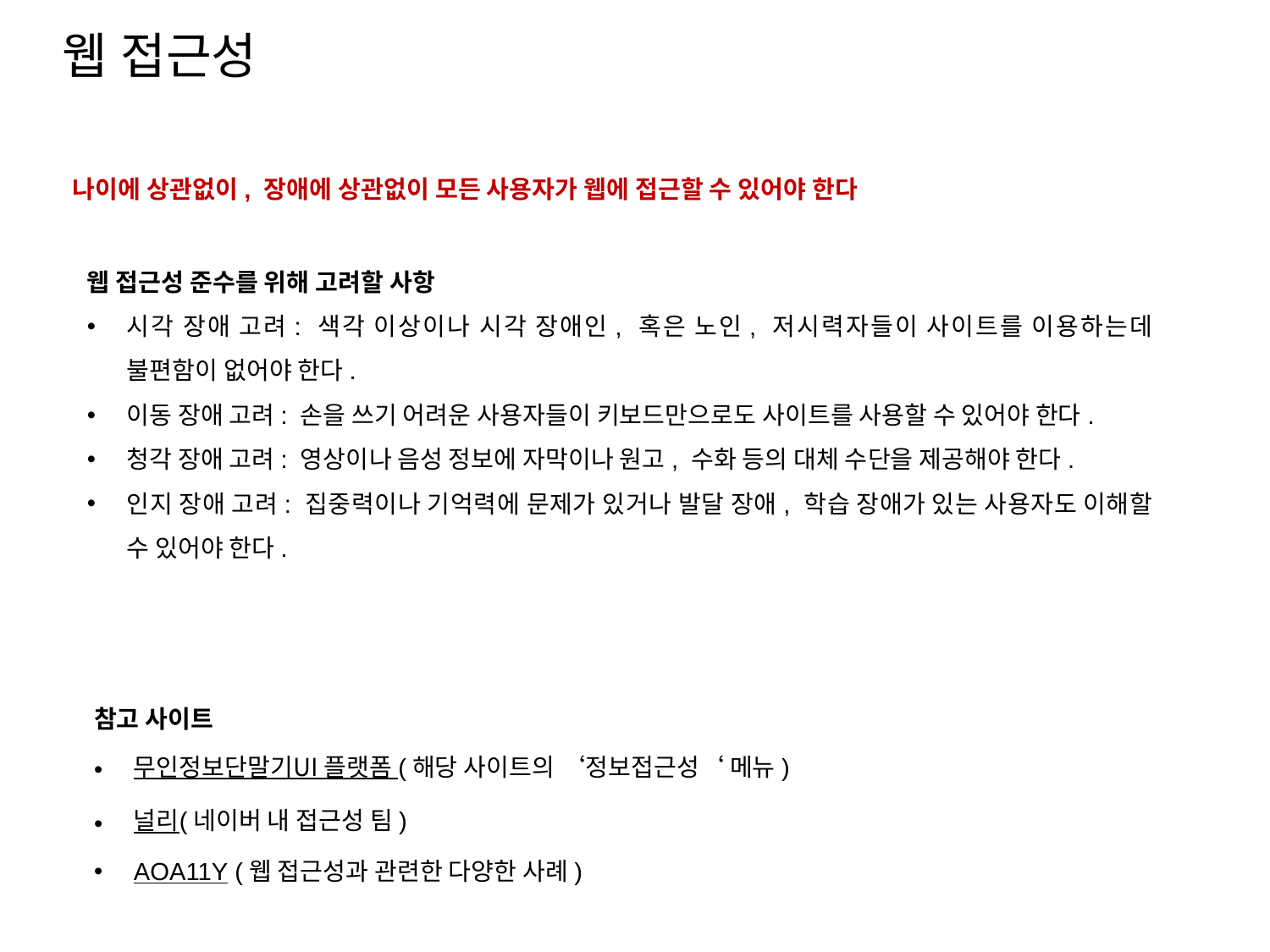

# 웹 접근성
나이에 상관없이, 장애에 상관없이 모든 사용자가 웹에 접근할 수 있어야 한다
웹 접근성 준수를 위해 고려할 사항
시각 장애 고려: 색각 이상이나 시각 장애인, 혹은 노인, 저시력자들이 사이트를 이용하는데 불편함이 없어야 한다.
이동 장애 고려: 손을 쓰기 어려운 사용자들이 키보드만으로도 사이트를 사용할 수 있어야 한다.
청각 장애 고려: 영상이나 음성 정보에 자막이나 원고, 수화 등의 대체 수단을 제공해야 한다.
인지 장애 고려: 집중력이나 기억력에 문제가 있거나 발달 장애, 학습 장애가 있는 사용자도 이해할 수 있어야 한다.
참고 사이트
무인정보단말기UI 플랫폼 (해당 사이트의 ‘정보접근성‘ 메뉴)
널리(네이버 내 접근성 팀)
AOA11Y (웹 접근성과 관련한 다양한 사례)